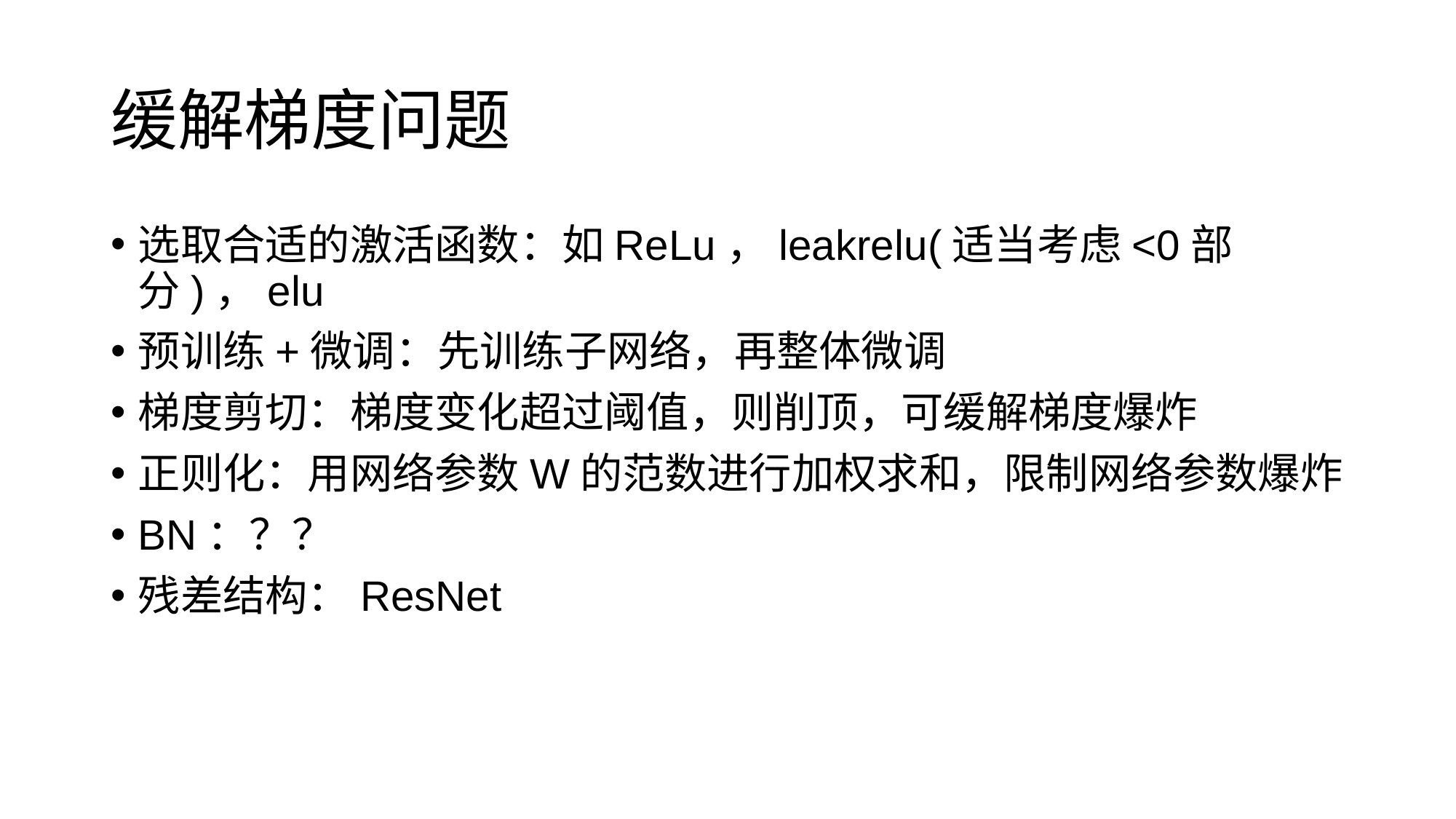

# 缓解梯度问题
选取合适的激活函数：如ReLu，leakrelu(适当考虑<0部分)，elu
预训练+微调：先训练子网络，再整体微调
梯度剪切：梯度变化超过阈值，则削顶，可缓解梯度爆炸
正则化：用网络参数W的范数进行加权求和，限制网络参数爆炸
BN：？？
残差结构：ResNet